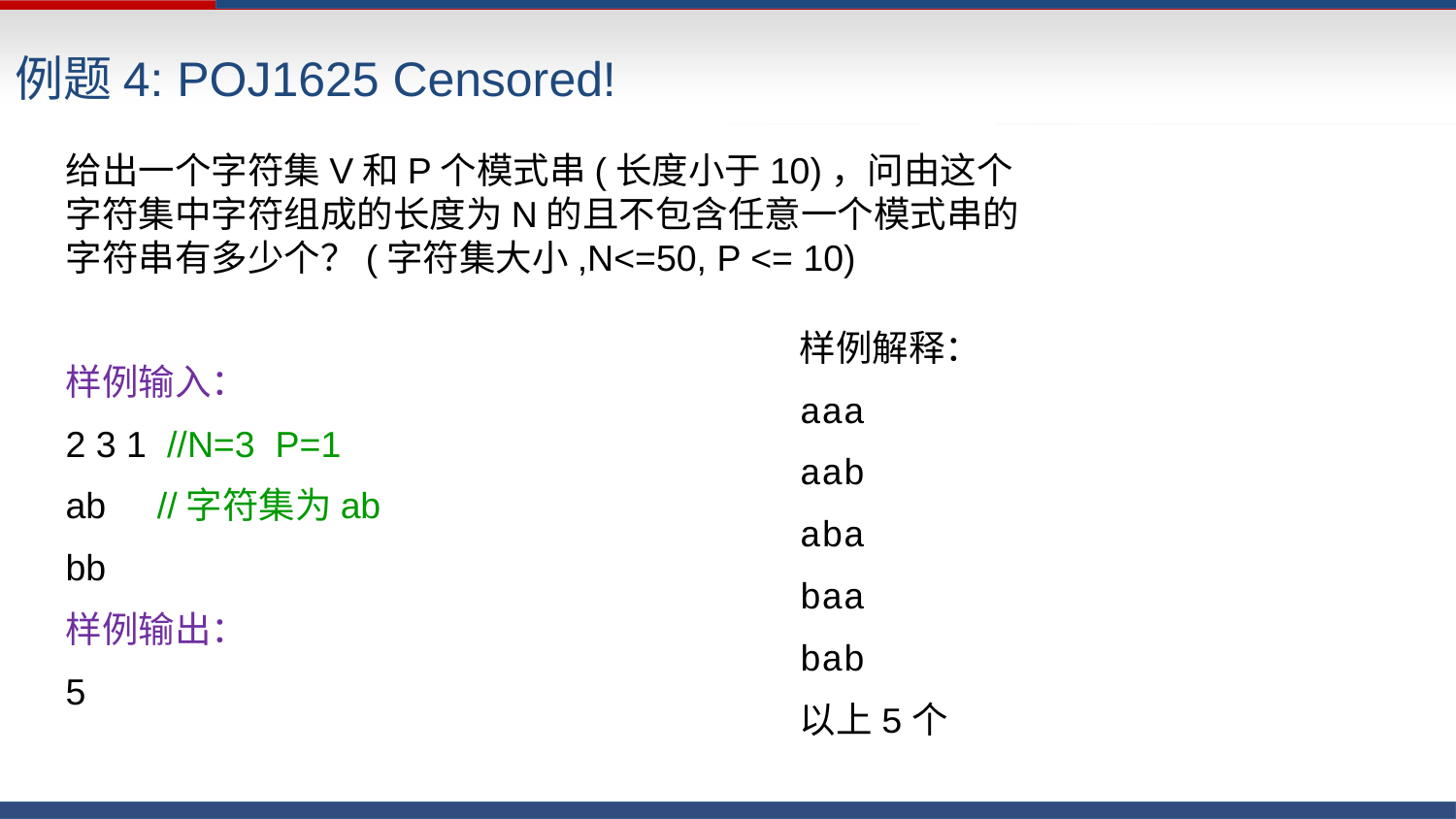

例题4: POJ1625 Censored!
给出一个字符集V和P个模式串(长度小于10)，问由这个字符集中字符组成的长度为N的且不包含任意一个模式串的字符串有多少个？(字符集大小,N<=50, P <= 10)

样例输入：
2 3 1  //N=3  P=1
ab     //字符集为ab
bb
样例输出：
5
样例解释：
aaa
aab
aba
baa
bab
以上5个